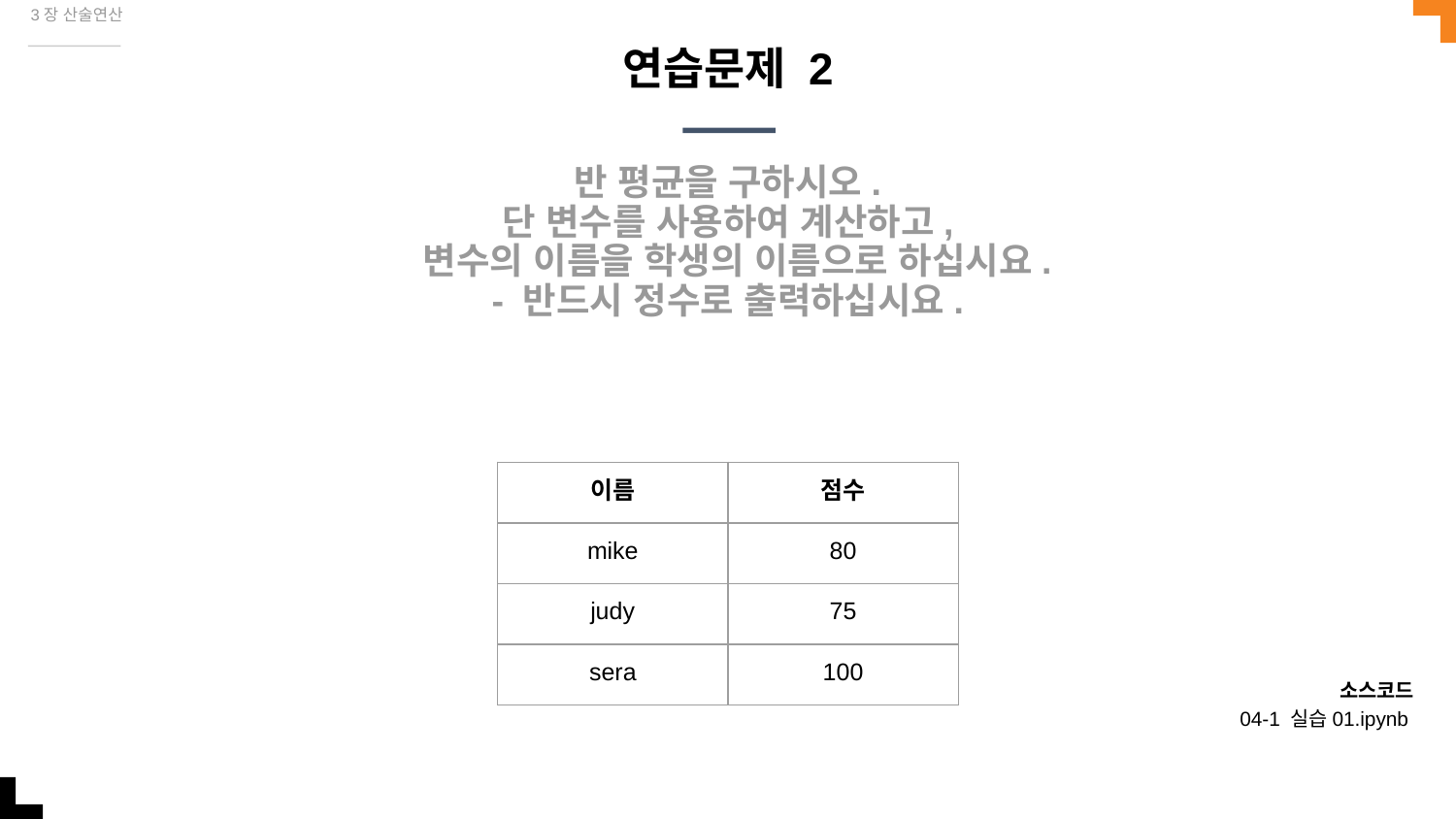

3장 산술연산
# 연습문제 2
반 평균을 구하시오.
단 변수를 사용하여 계산하고,
 변수의 이름을 학생의 이름으로 하십시요.
- 반드시 정수로 출력하십시요.
| 이름 | 점수 |
| --- | --- |
| mike | 80 |
| judy | 75 |
| sera | 100 |
소스코드
04-1 실습01.ipynb